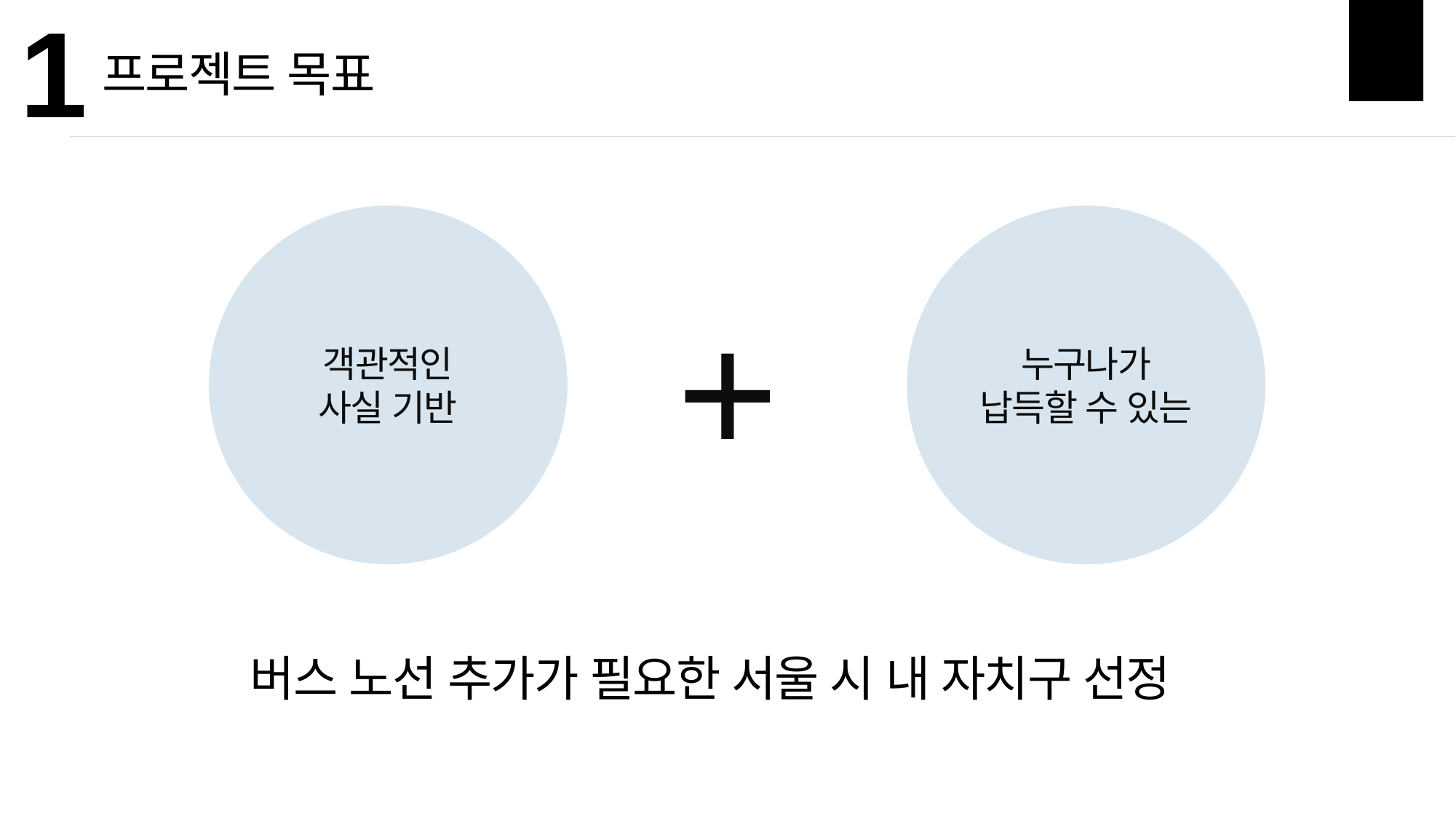

1

프로젝트 목표

객관적인
사실 기반
+

누구나가
납득할 수 있는
버스 노선 추가가 필요한 서울 시 내 자치구 선정